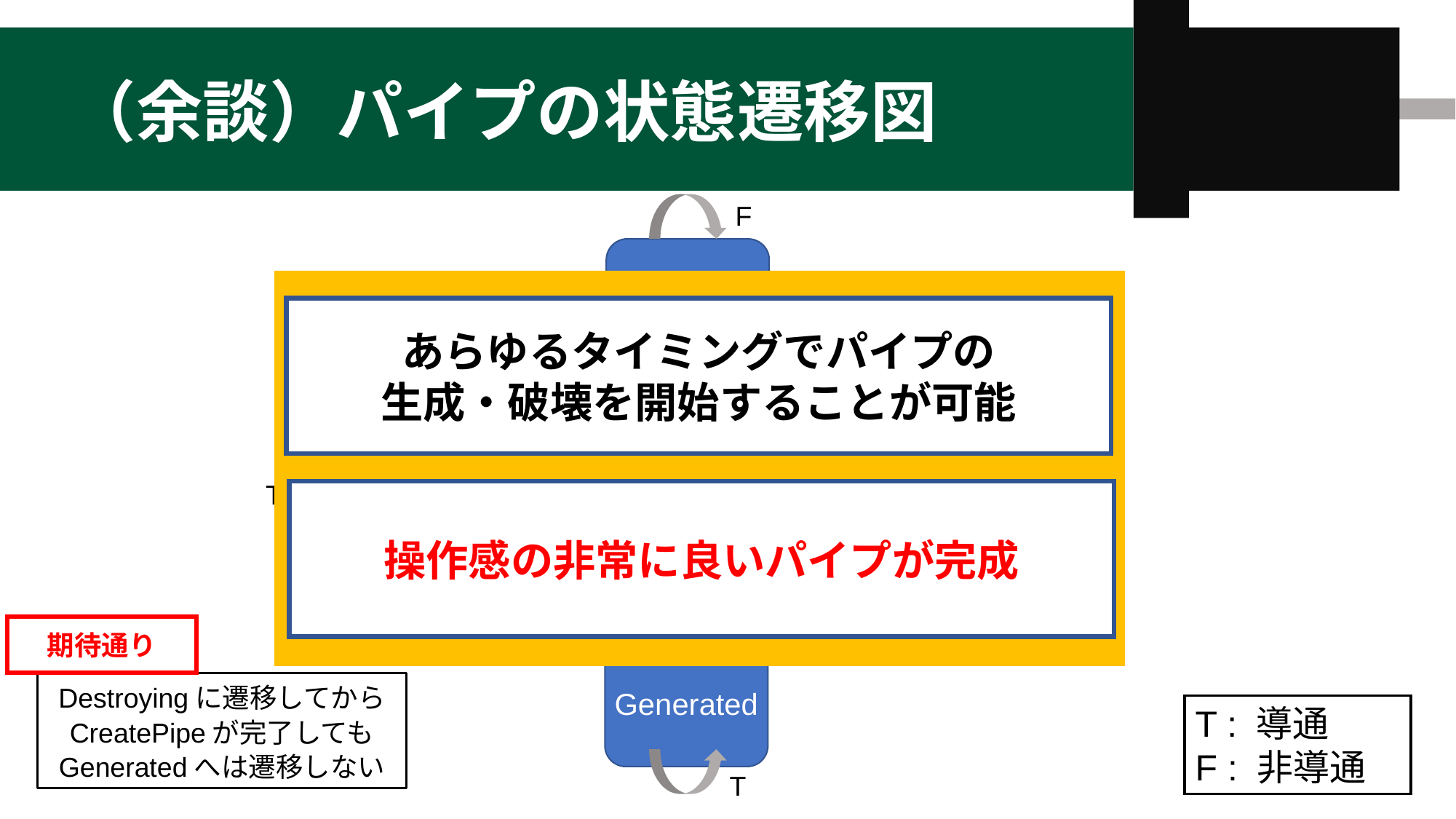

# （余談）パイプの状態遷移図
F

あらゆるタイミングでパイプの
生成・破壊を開始することが可能
操作感の非常に良いパイプが完成
None
DestroyPipe (End)
T

Generating
Destroying
F
T
F

CreatePipe
(Start)
DestroyPipe
(Start)
T
F
CreatePipe (End)
期待通り
Destroyingに遷移してから
CreatePipeが完了しても
Generatedへは遷移しない

Generated
T : 導通
F : 非導通

T